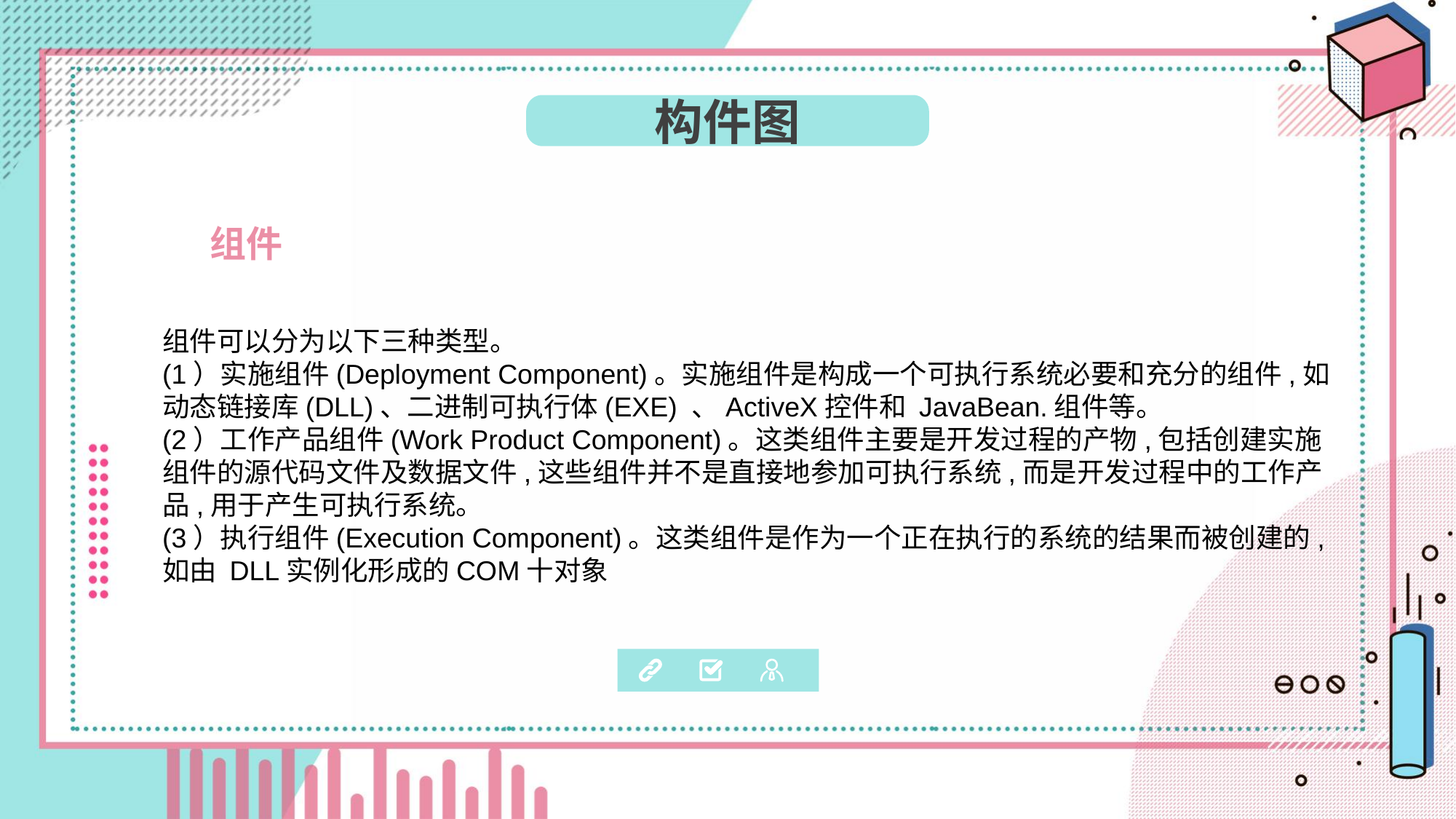

构件图
 组件
组件可以分为以下三种类型。
(1）实施组件(Deployment Component)。实施组件是构成一个可执行系统必要和充分的组件,如动态链接库(DLL)、二进制可执行体(EXE) 、ActiveX控件和 JavaBean.组件等。
(2）工作产品组件(Work Product Component)。这类组件主要是开发过程的产物,包括创建实施组件的源代码文件及数据文件,这些组件并不是直接地参加可执行系统,而是开发过程中的工作产品,用于产生可执行系统。
(3）执行组件(Execution Component)。这类组件是作为一个正在执行的系统的结果而被创建的,如由 DLL实例化形成的COM十对象